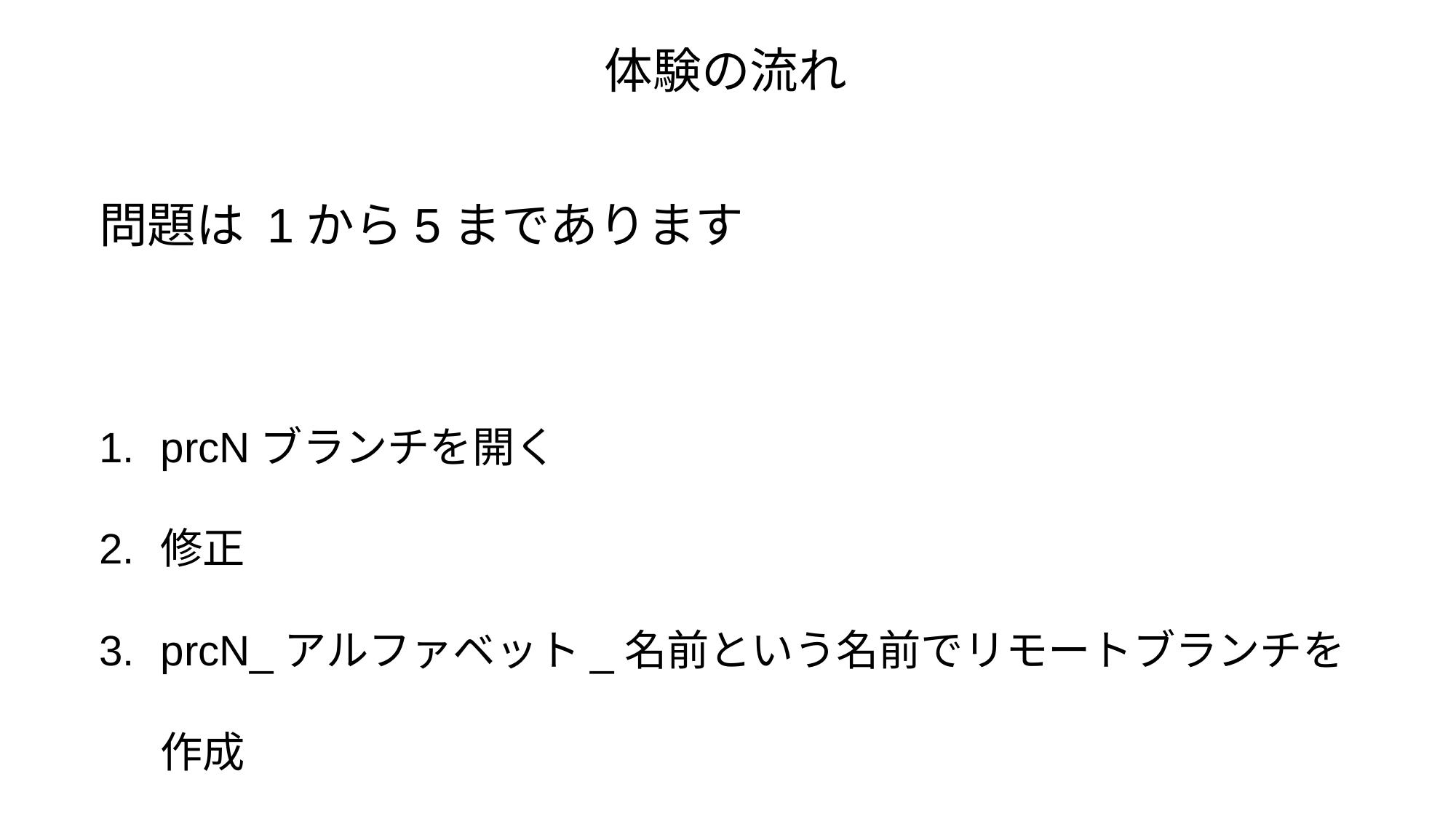

体験の流れ
問題は 1から5まであります

prcNブランチを開く
修正
prcN_アルファベット_名前という名前でリモートブランチを作成